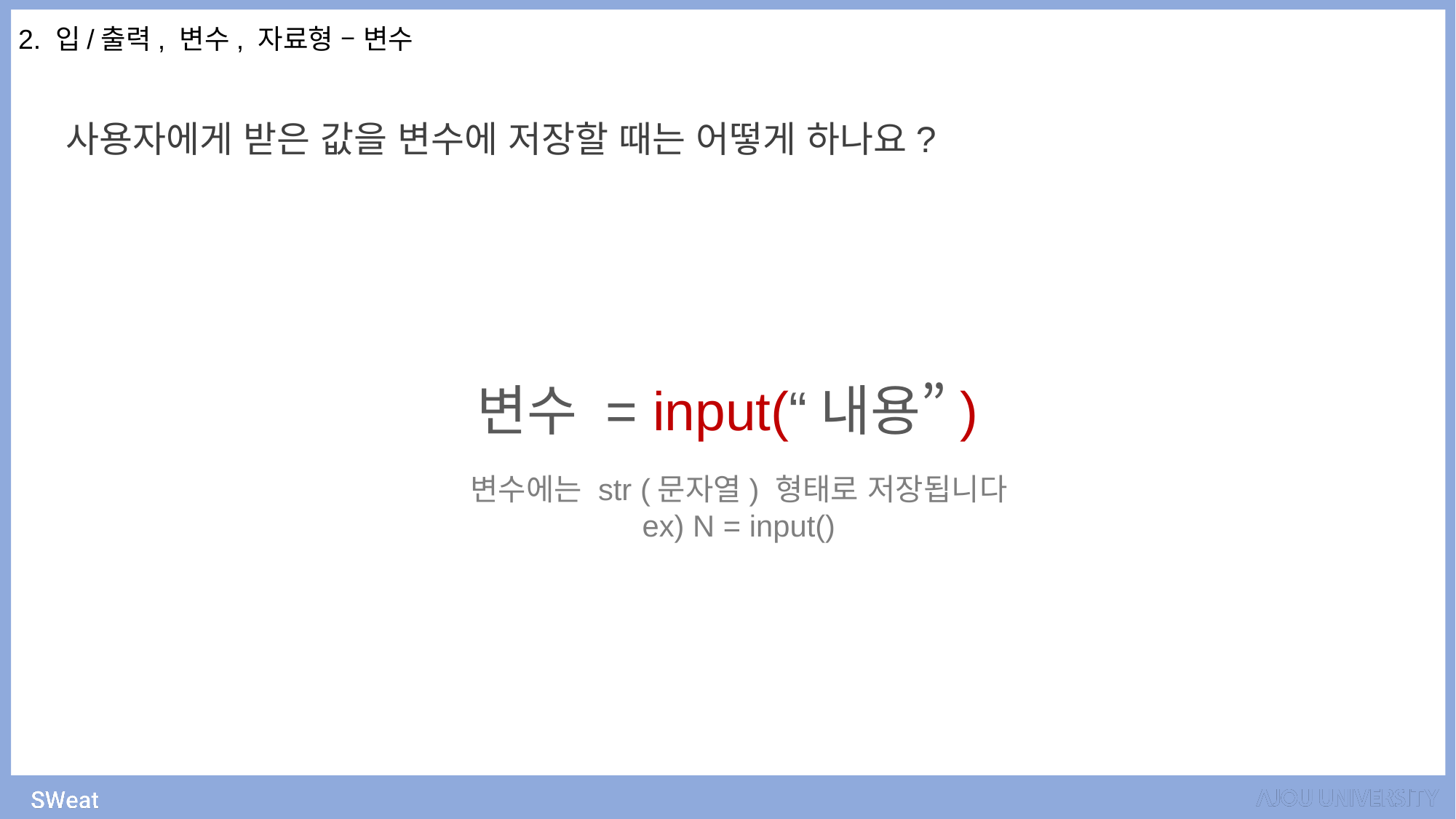

2. 입/출력, 변수, 자료형 – 변수
사용자에게 받은 값을 변수에 저장할 때는 어떻게 하나요?
변수 = input(“내용”)
변수에는 str (문자열) 형태로 저장됩니다
ex) N = input()